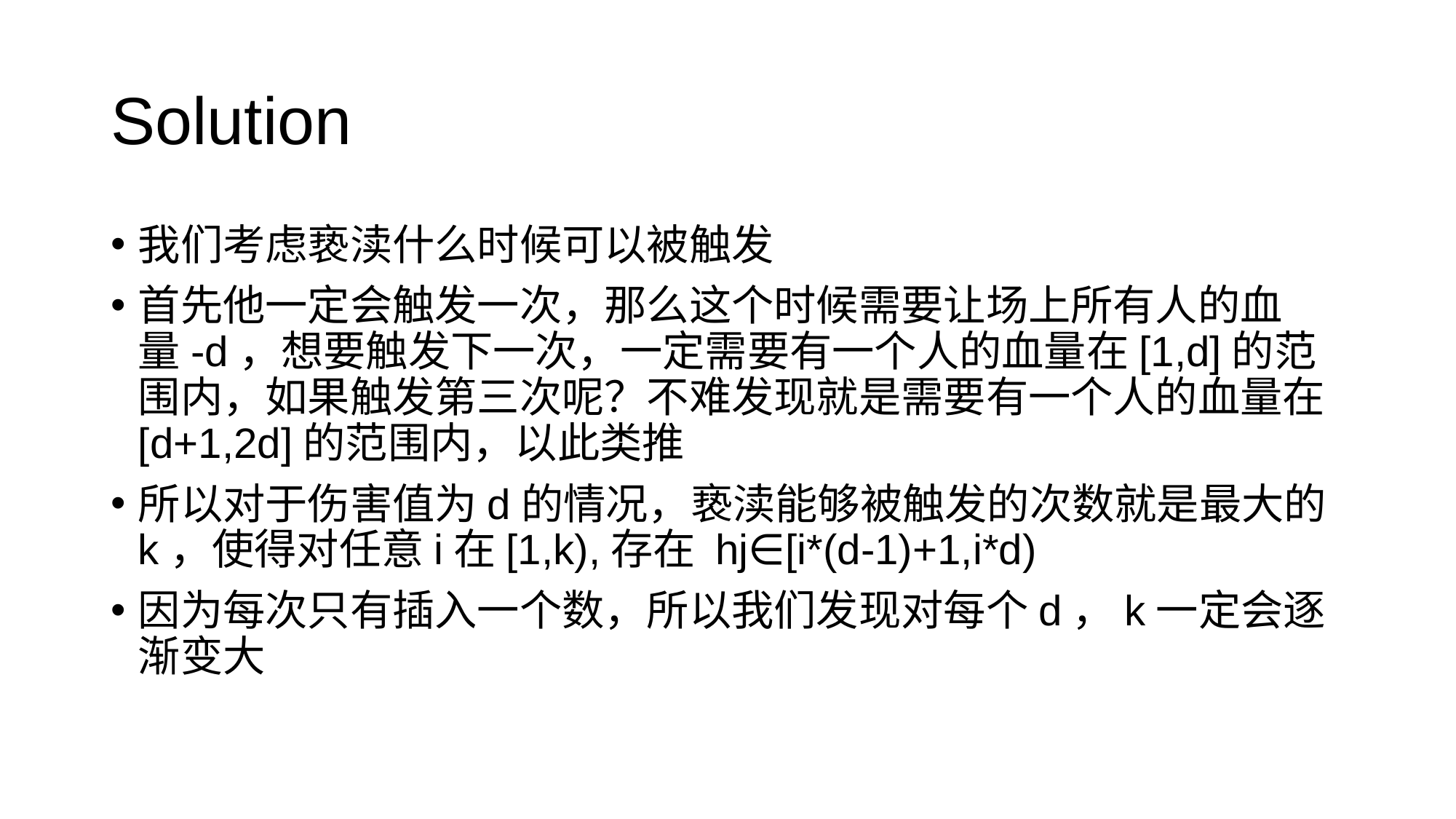

# Solution
我们考虑亵渎什么时候可以被触发
首先他一定会触发一次，那么这个时候需要让场上所有人的血量-d，想要触发下一次，一定需要有一个人的血量在[1,d]的范围内，如果触发第三次呢？不难发现就是需要有一个人的血量在[d+1,2d]的范围内，以此类推
所以对于伤害值为d的情况，亵渎能够被触发的次数就是最大的k，使得对任意i在[1,k),存在 hj∈[i*(d-1)+1,i*d)
因为每次只有插入一个数，所以我们发现对每个d，k一定会逐渐变大